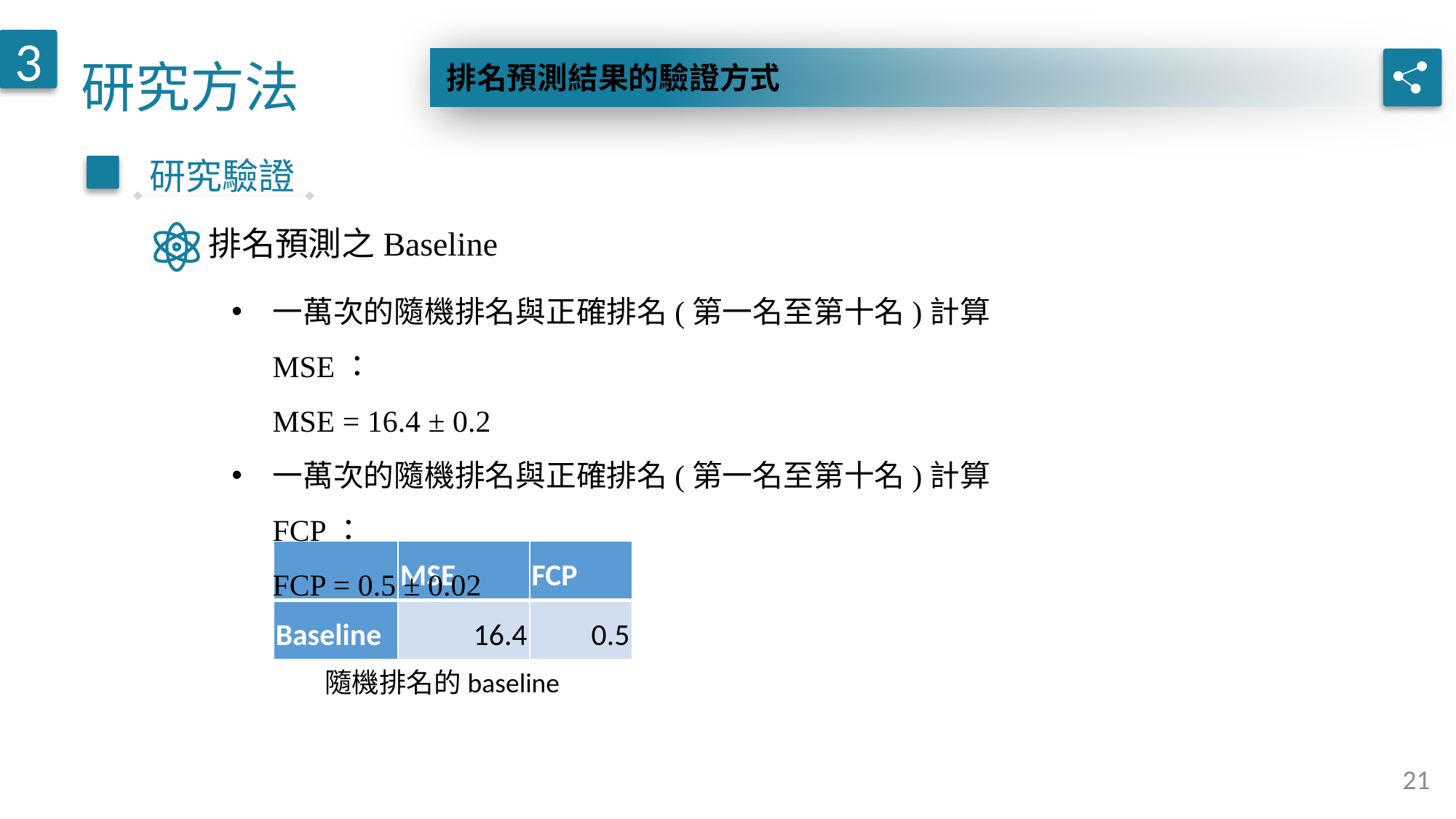

研究方法
3

排名預測結果的驗證方式

研究驗證

排名預測之Baseline

一萬次的隨機排名與正確排名(第一名至第十名)計算MSE：
MSE = 16.4 ± 0.2
一萬次的隨機排名與正確排名(第一名至第十名)計算FCP：
FCP = 0.5 ± 0.02
|  | MSE | FCP |
| --- | --- | --- |
| Baseline | 16.4 | 0.5 |
隨機排名的baseline
21